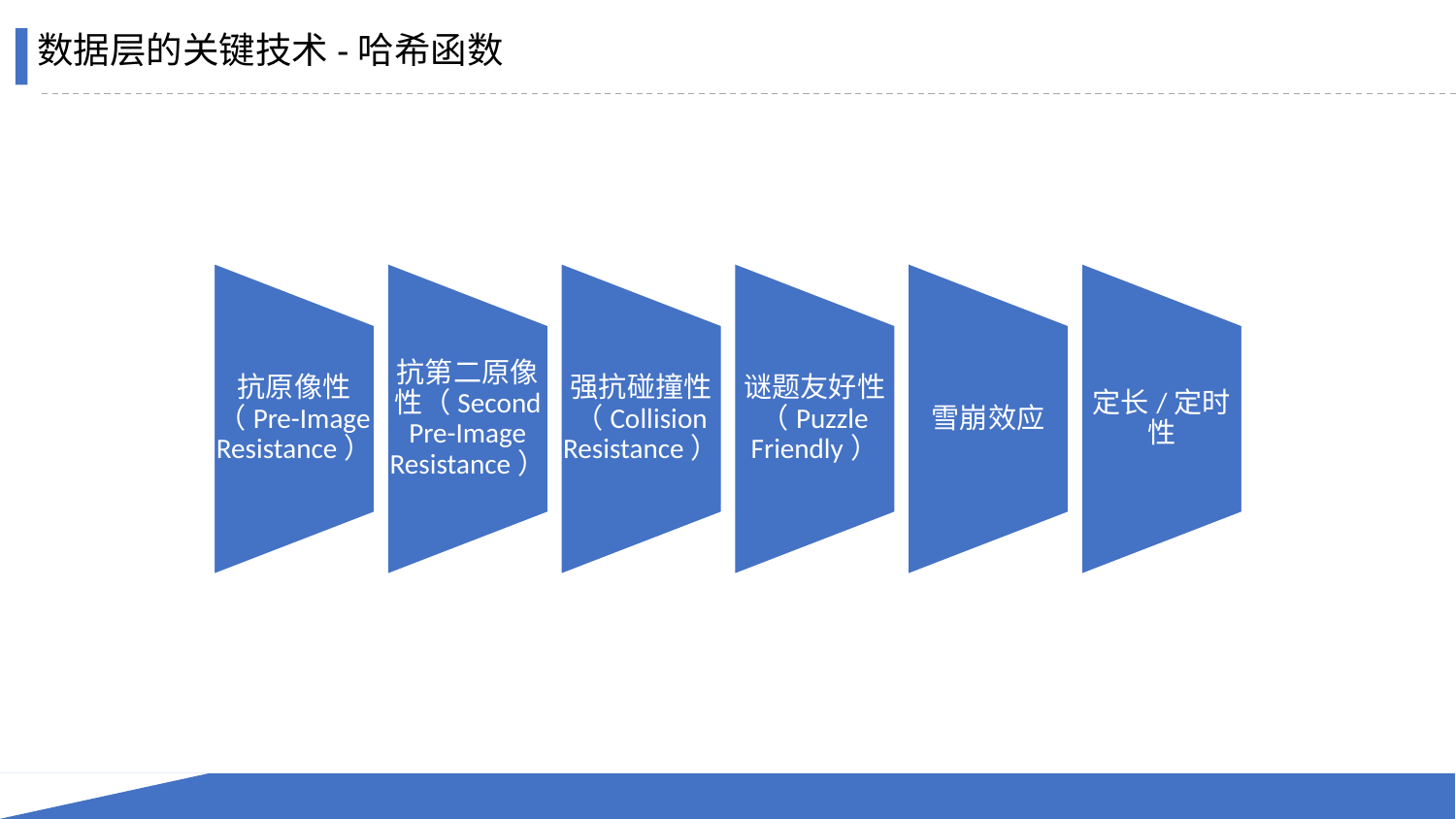

数据层的关键技术-哈希函数

抗原像性（Pre-Image Resistance）
抗第二原像性（Second Pre-Image Resistance）
强抗碰撞性（Collision Resistance）
谜题友好性（Puzzle Friendly）
雪崩效应
定长/定时性
28